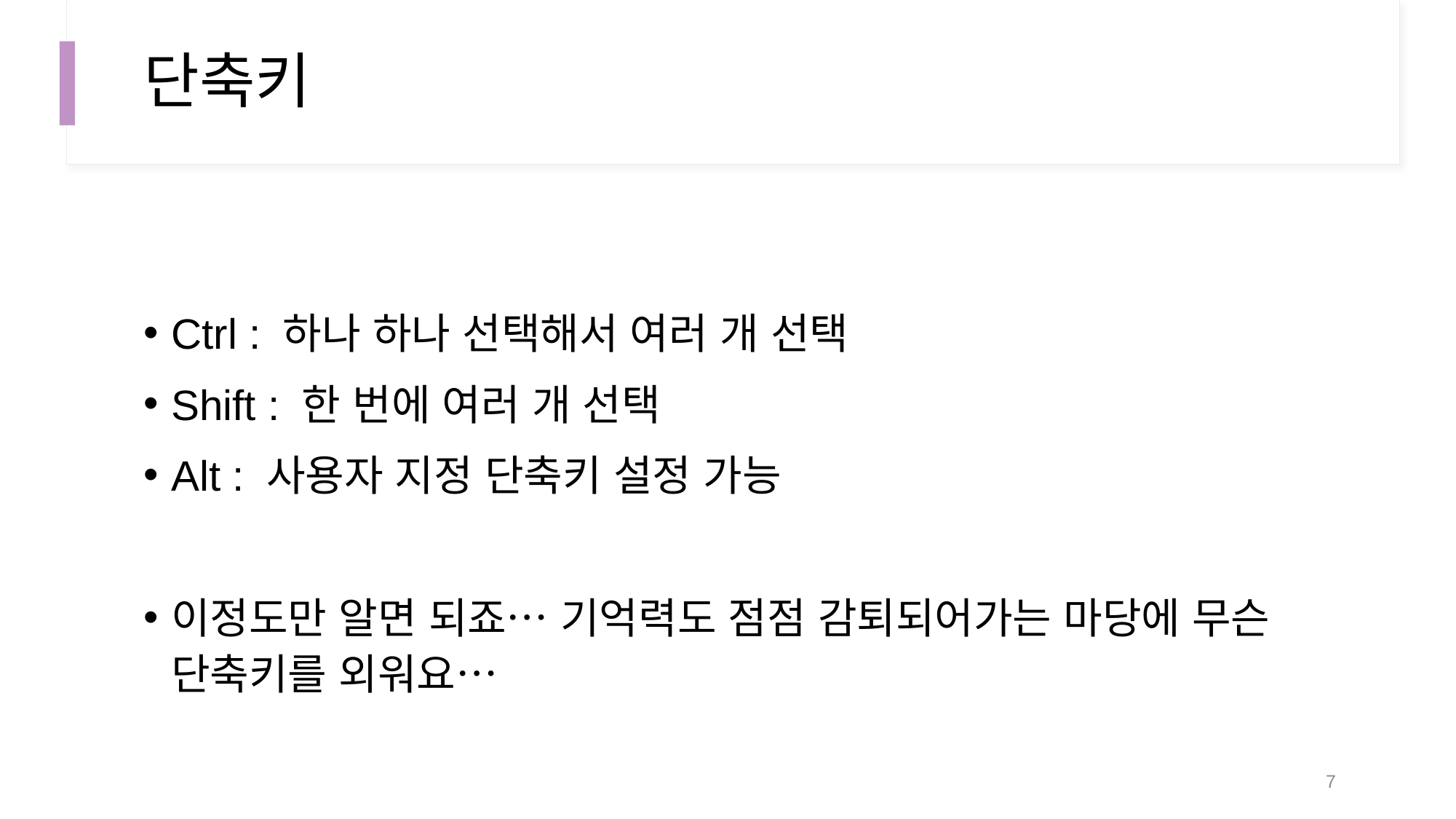

# 단축키
Ctrl : 하나 하나 선택해서 여러 개 선택
Shift : 한 번에 여러 개 선택
Alt : 사용자 지정 단축키 설정 가능

이정도만 알면 되죠… 기억력도 점점 감퇴되어가는 마당에 무슨 단축키를 외워요…
7